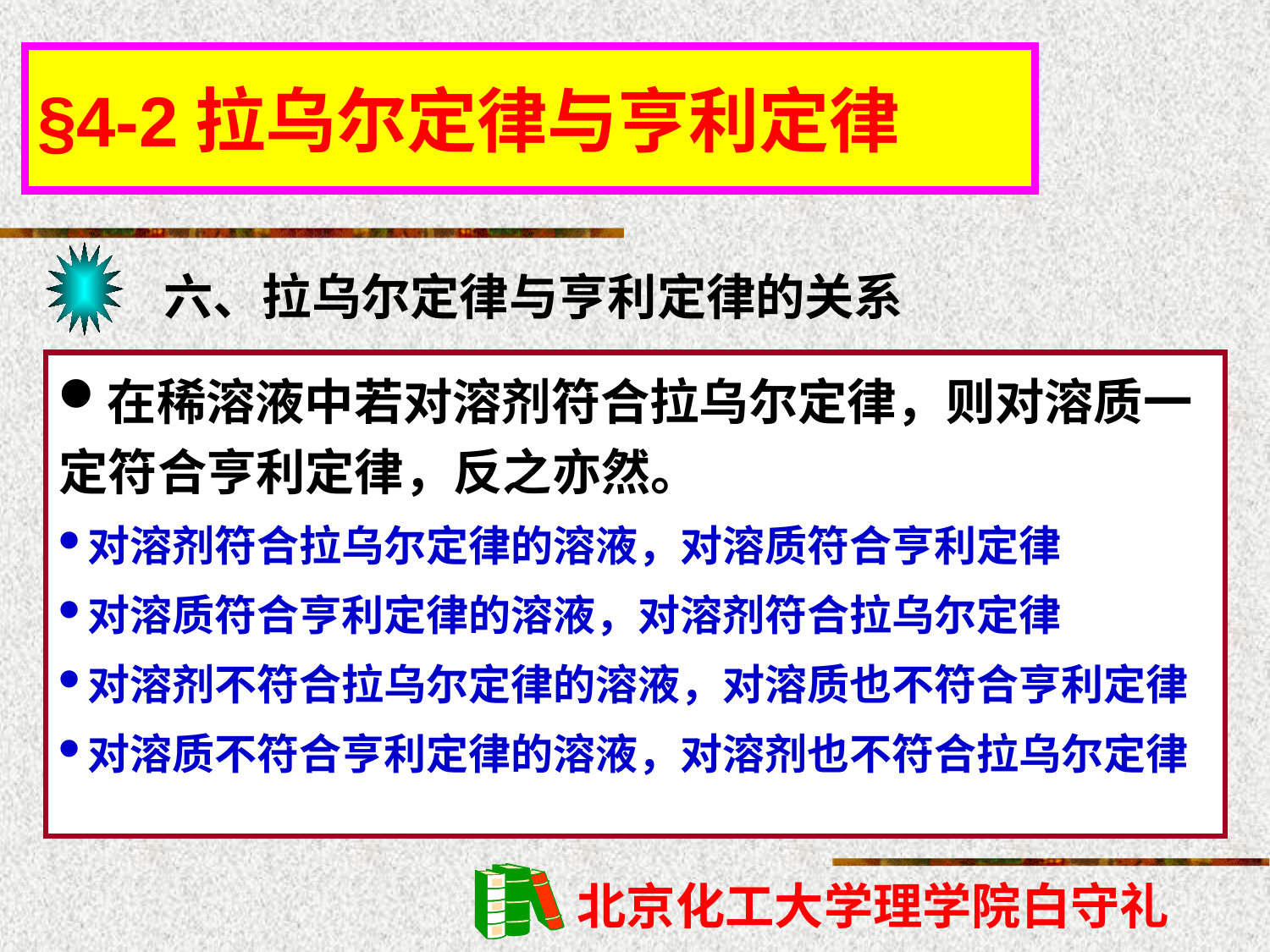

§4-2拉乌尔定律与亨利定律

六、拉乌尔定律与亨利定律的关系
在稀溶液中若对溶剂符合拉乌尔定律，则对溶质一定符合亨利定律，反之亦然。
对溶剂符合拉乌尔定律的溶液，对溶质符合亨利定律
对溶质符合亨利定律的溶液，对溶剂符合拉乌尔定律
对溶剂不符合拉乌尔定律的溶液，对溶质也不符合亨利定律
对溶质不符合亨利定律的溶液，对溶剂也不符合拉乌尔定律